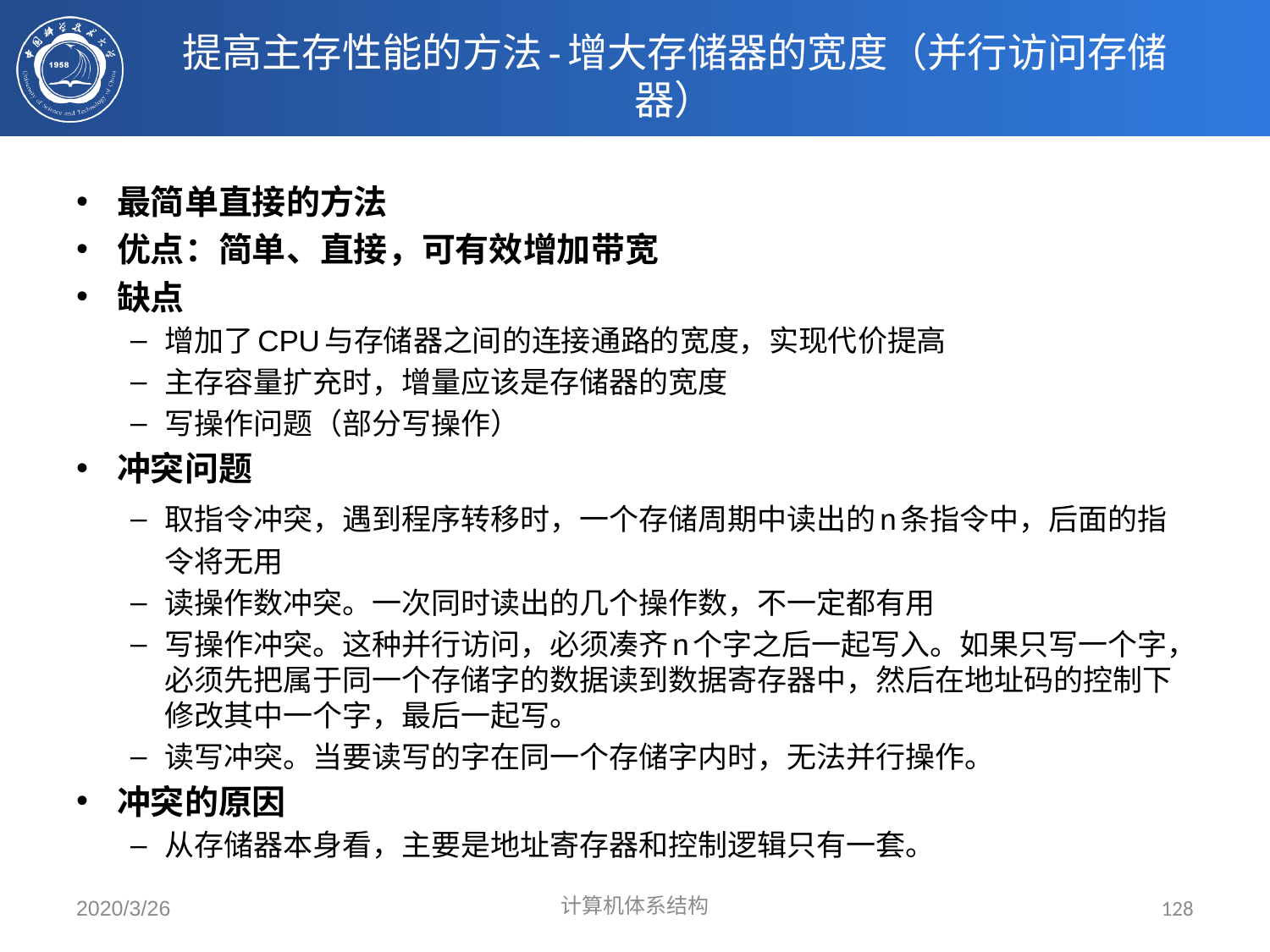

# 提高主存性能的方法-增大存储器的宽度（并行访问存储器）
最简单直接的方法
优点：简单、直接，可有效增加带宽
缺点
增加了CPU与存储器之间的连接通路的宽度，实现代价提高
主存容量扩充时，增量应该是存储器的宽度
写操作问题（部分写操作）
冲突问题
取指令冲突，遇到程序转移时，一个存储周期中读出的n条指令中，后面的指令将无用
读操作数冲突。一次同时读出的几个操作数，不一定都有用
写操作冲突。这种并行访问，必须凑齐n个字之后一起写入。如果只写一个字，必须先把属于同一个存储字的数据读到数据寄存器中，然后在地址码的控制下修改其中一个字，最后一起写。
读写冲突。当要读写的字在同一个存储字内时，无法并行操作。
冲突的原因
从存储器本身看，主要是地址寄存器和控制逻辑只有一套。
2020/3/26
计算机体系结构
128